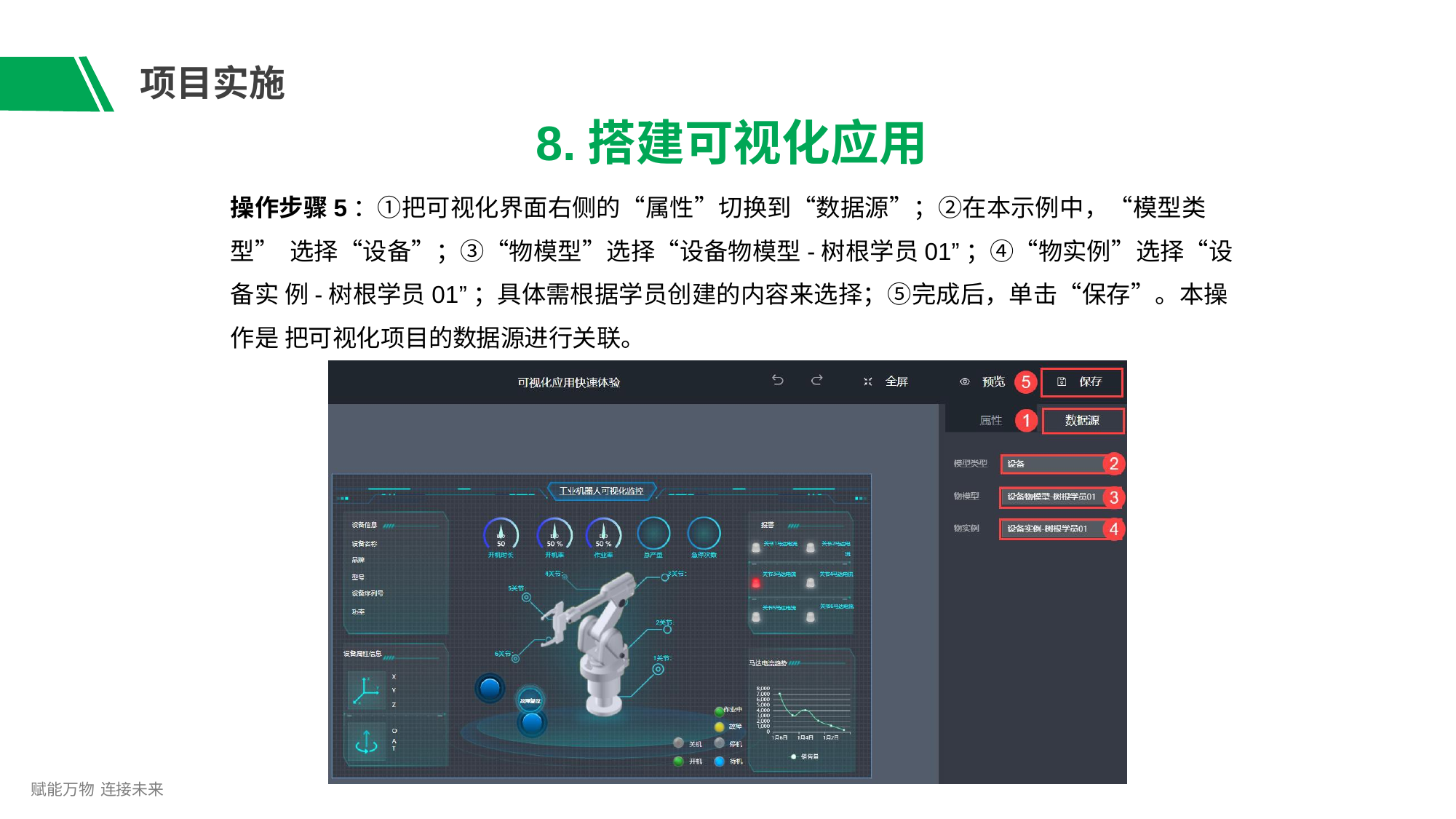

# 项目实施
8.搭建可视化应用
操作步骤5：①把可视化界面右侧的“属性”切换到“数据源”；②在本示例中，“模型类型”  选择“设备”；③“物模型”选择“设备物模型-树根学员01”；④“物实例”选择“设备实 例-树根学员01”；具体需根据学员创建的内容来选择；⑤完成后，单击“保存”。本操作是 把可视化项目的数据源进行关联。

赋能万物 连接未来